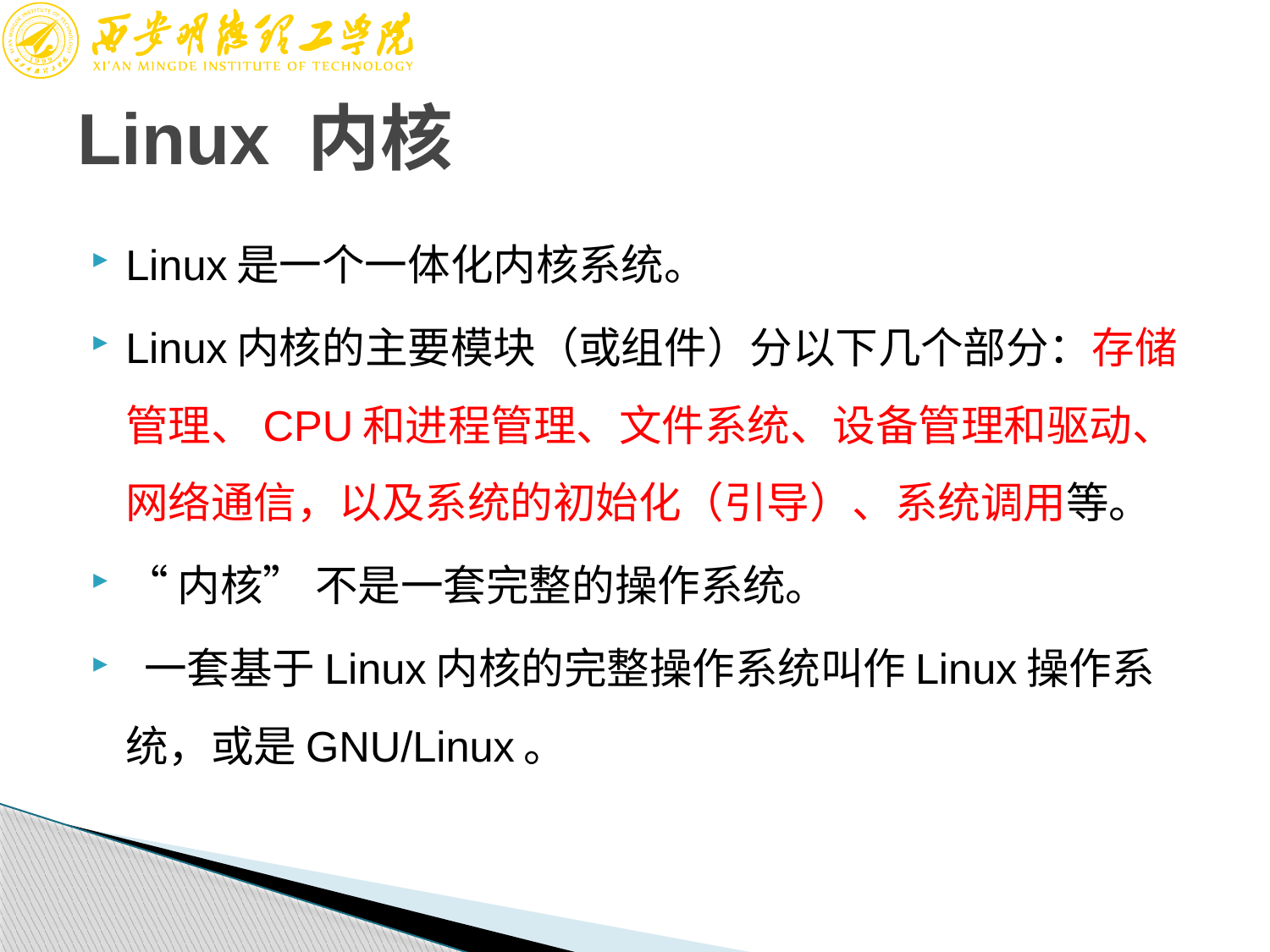

# Linux 内核
Linux是一个一体化内核系统。
Linux内核的主要模块（或组件）分以下几个部分：存储管理、CPU和进程管理、文件系统、设备管理和驱动、网络通信，以及系统的初始化（引导）、系统调用等。
“内核” 不是一套完整的操作系统。
 一套基于Linux内核的完整操作系统叫作Linux操作系统，或是GNU/Linux。